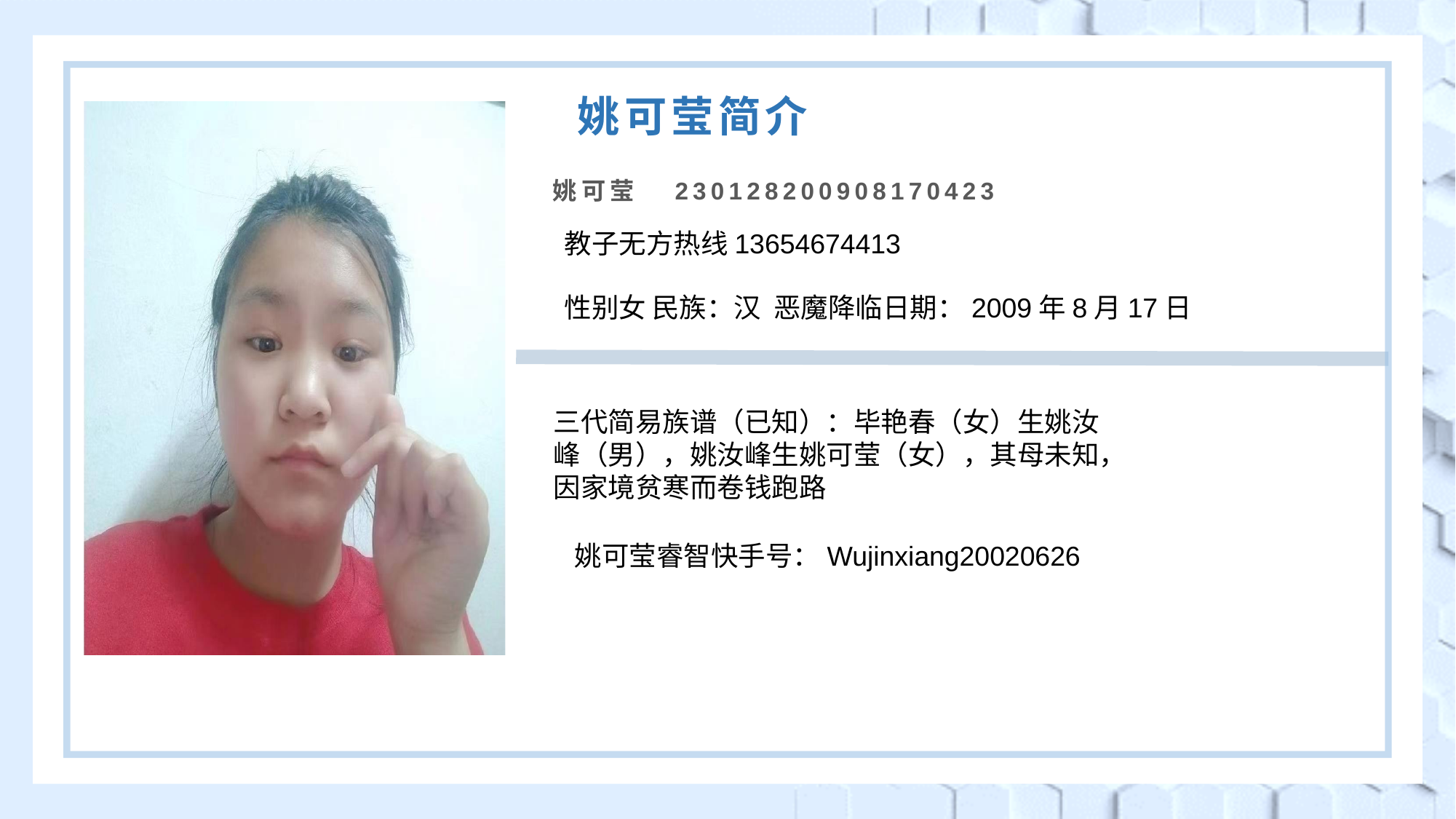

姚可莹简介

姚可莹   230128200908170423
教子无方热线13654674413
性别女 民族：汉  恶魔降临日期：2009年8月17日
三代简易族谱（已知）：毕艳春（女）生姚汝峰（男），姚汝峰生姚可莹（女），其母未知，因家境贫寒而卷钱跑路
姚可莹睿智快手号：Wujinxiang20020626